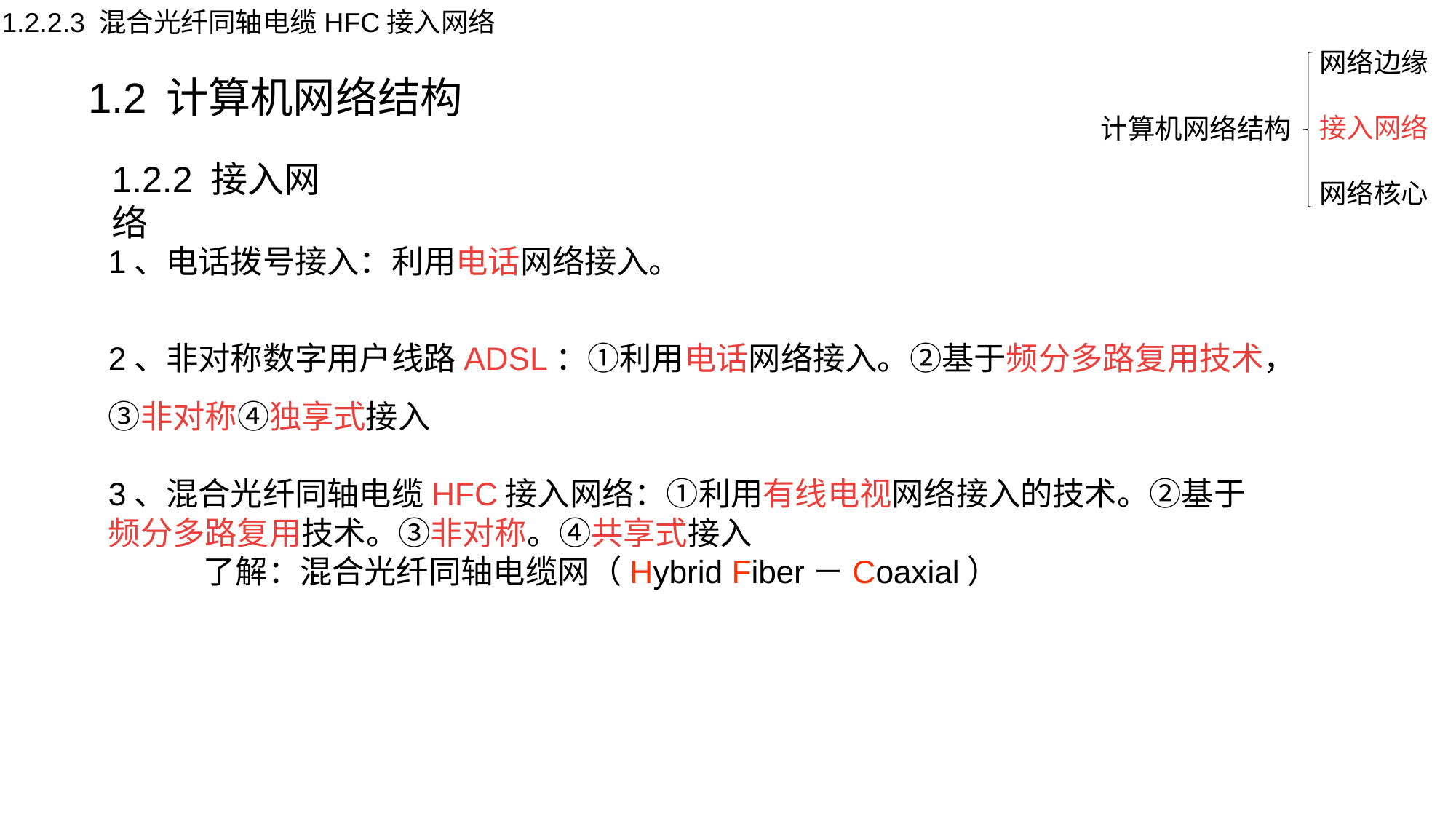

1.2.2.3 混合光纤同轴电缆HFC接入网络
1.2 计算机网络结构

网络边缘

接入网络

网络核心

计算机网络结构
1.2.2 接入网络
1、电话拨号接入：利用电话网络接入。

2、非对称数字用户线路ADSL：①利用电话网络接入。②基于频分多路复用技术，③非对称④独享式接入

3、混合光纤同轴电缆HFC接入网络：①利用有线电视网络接入的技术。②基于频分多路复用技术。③非对称。④共享式接入
            了解：混合光纤同轴电缆网（Hybrid Fiber－Coaxial）